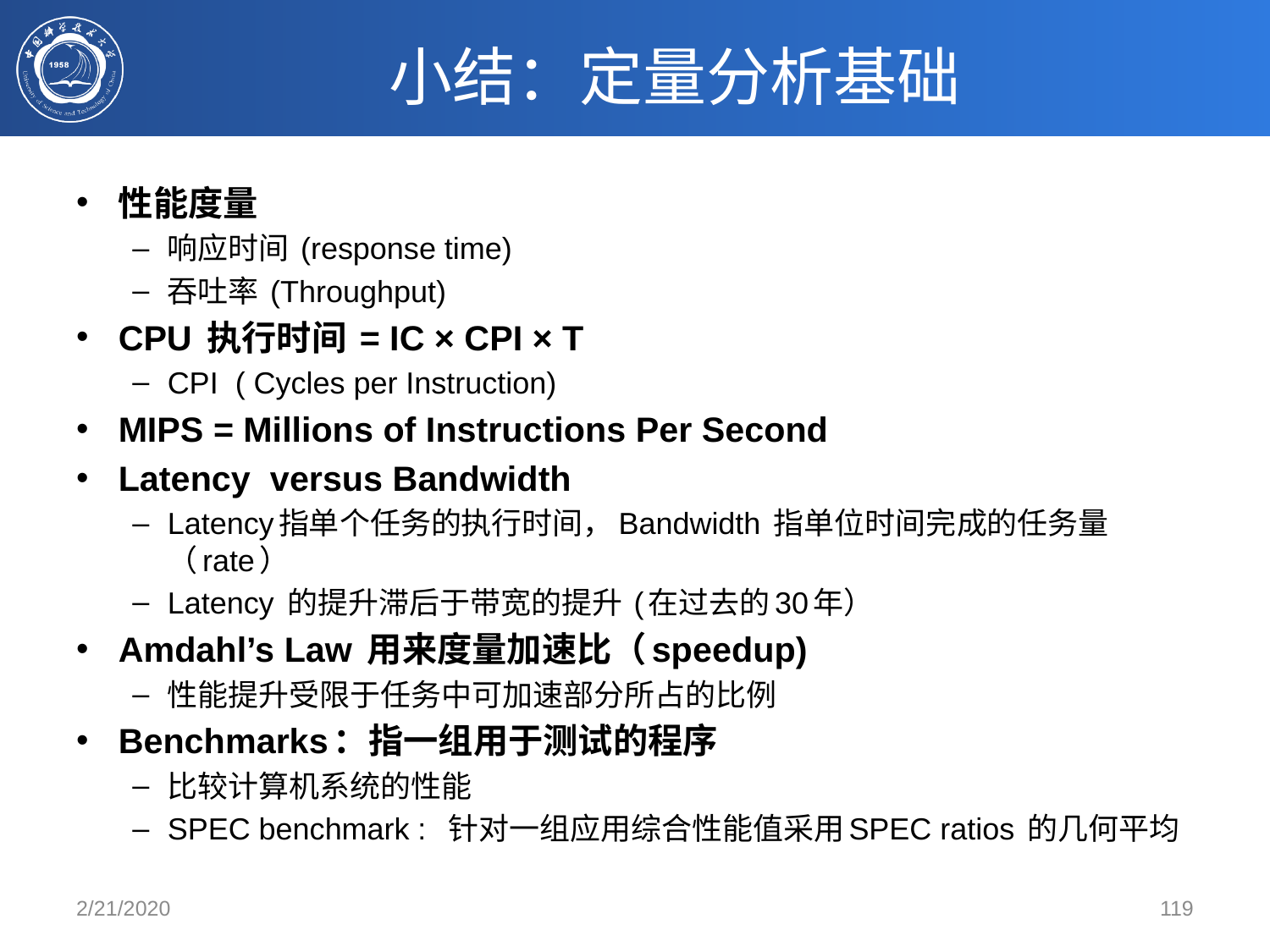

# 小结：定量分析基础
性能度量
响应时间 (response time)
吞吐率 (Throughput)
CPU 执行时间 = IC × CPI × T
CPI  ( Cycles per Instruction)
MIPS = Millions of Instructions Per Second
Latency  versus Bandwidth
Latency指单个任务的执行时间，Bandwidth 指单位时间完成的任务量（rate）
Latency 的提升滞后于带宽的提升 (在过去的30年）
Amdahl’s Law 用来度量加速比（speedup)
性能提升受限于任务中可加速部分所占的比例
Benchmarks：指一组用于测试的程序
比较计算机系统的性能
SPEC benchmark :  针对一组应用综合性能值采用SPEC ratios 的几何平均

2/21/2020
119